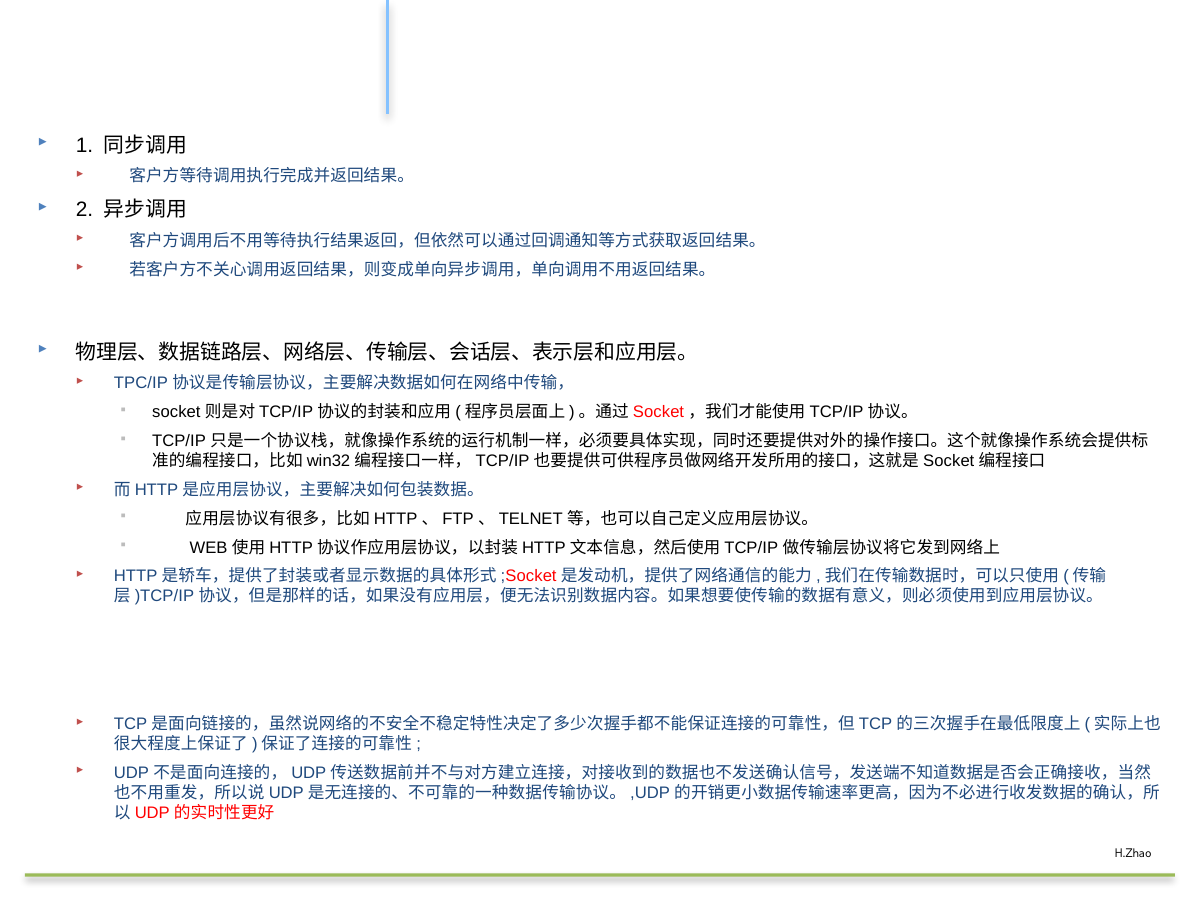

#

1. 同步调用
   客户方等待调用执行完成并返回结果。
2. 异步调用
   客户方调用后不用等待执行结果返回，但依然可以通过回调通知等方式获取返回结果。
   若客户方不关心调用返回结果，则变成单向异步调用，单向调用不用返回结果。

物理层、数据链路层、网络层、传输层、会话层、表示层和应用层。
TPC/IP协议是传输层协议，主要解决数据如何在网络中传输，
socket则是对TCP/IP协议的封装和应用(程序员层面上)。通过Socket，我们才能使用TCP/IP协议。
TCP/IP只是一个协议栈，就像操作系统的运行机制一样，必须要具体实现，同时还要提供对外的操作接口。这个就像操作系统会提供标准的编程接口，比如win32编程接口一样，TCP/IP也要提供可供程序员做网络开发所用的接口，这就是Socket编程接口
而HTTP是应用层协议，主要解决如何包装数据。
　　应用层协议有很多，比如HTTP、FTP、TELNET等，也可以自己定义应用层协议。
　　WEB使用HTTP协议作应用层协议，以封装HTTP文本信息，然后使用TCP/IP做传输层协议将它发到网络上
HTTP是轿车，提供了封装或者显示数据的具体形式;Socket是发动机，提供了网络通信的能力,我们在传输数据时，可以只使用(传输层)TCP/IP协议，但是那样的话，如果没有应用层，便无法识别数据内容。如果想要使传输的数据有意义，则必须使用到应用层协议。

TCP是面向链接的，虽然说网络的不安全不稳定特性决定了多少次握手都不能保证连接的可靠性，但TCP的三次握手在最低限度上(实际上也很大程度上保证了)保证了连接的可靠性;
UDP不是面向连接的，UDP传送数据前并不与对方建立连接，对接收到的数据也不发送确认信号，发送端不知道数据是否会正确接收，当然也不用重发，所以说UDP是无连接的、不可靠的一种数据传输协议。,UDP的开销更小数据传输速率更高，因为不必进行收发数据的确认，所以UDP的实时性更好